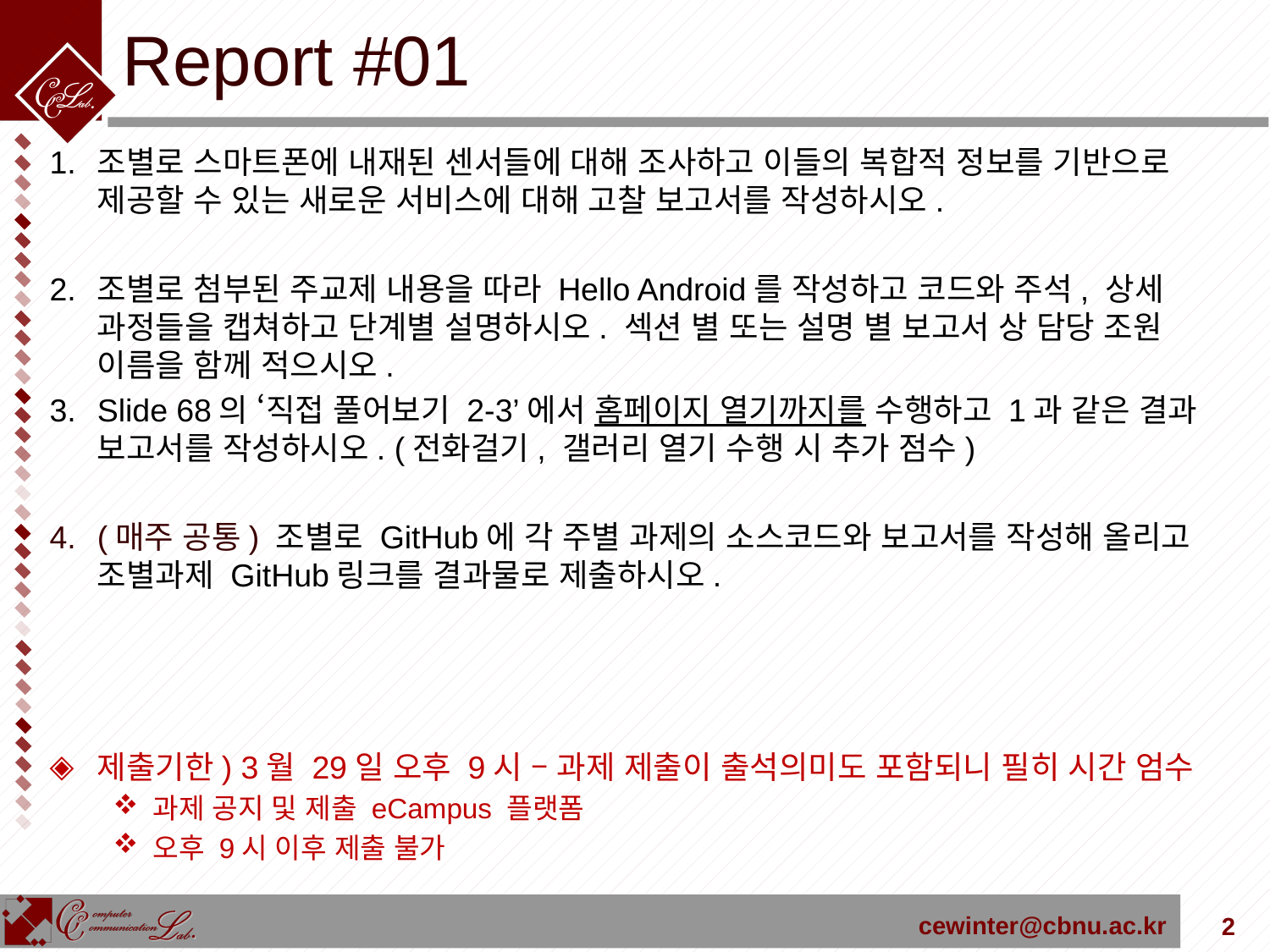

# Report #01
조별로 스마트폰에 내재된 센서들에 대해 조사하고 이들의 복합적 정보를 기반으로 제공할 수 있는 새로운 서비스에 대해 고찰 보고서를 작성하시오.

조별로 첨부된 주교제 내용을 따라 Hello Android를 작성하고 코드와 주석, 상세 과정들을 캡쳐하고 단계별 설명하시오. 섹션 별 또는 설명 별 보고서 상 담당 조원 이름을 함께 적으시오.
Slide 68의 ‘직접 풀어보기 2-3’에서 홈페이지 열기까지를 수행하고 1과 같은 결과 보고서를 작성하시오. (전화걸기, 갤러리 열기 수행 시 추가 점수)

(매주 공통) 조별로 GitHub에 각 주별 과제의 소스코드와 보고서를 작성해 올리고 조별과제 GitHub링크를 결과물로 제출하시오.

제출기한) 3월 29일 오후 9시 – 과제 제출이 출석의미도 포함되니 필히 시간 엄수
과제 공지 및 제출 eCampus 플랫폼
오후 9시 이후 제출 불가